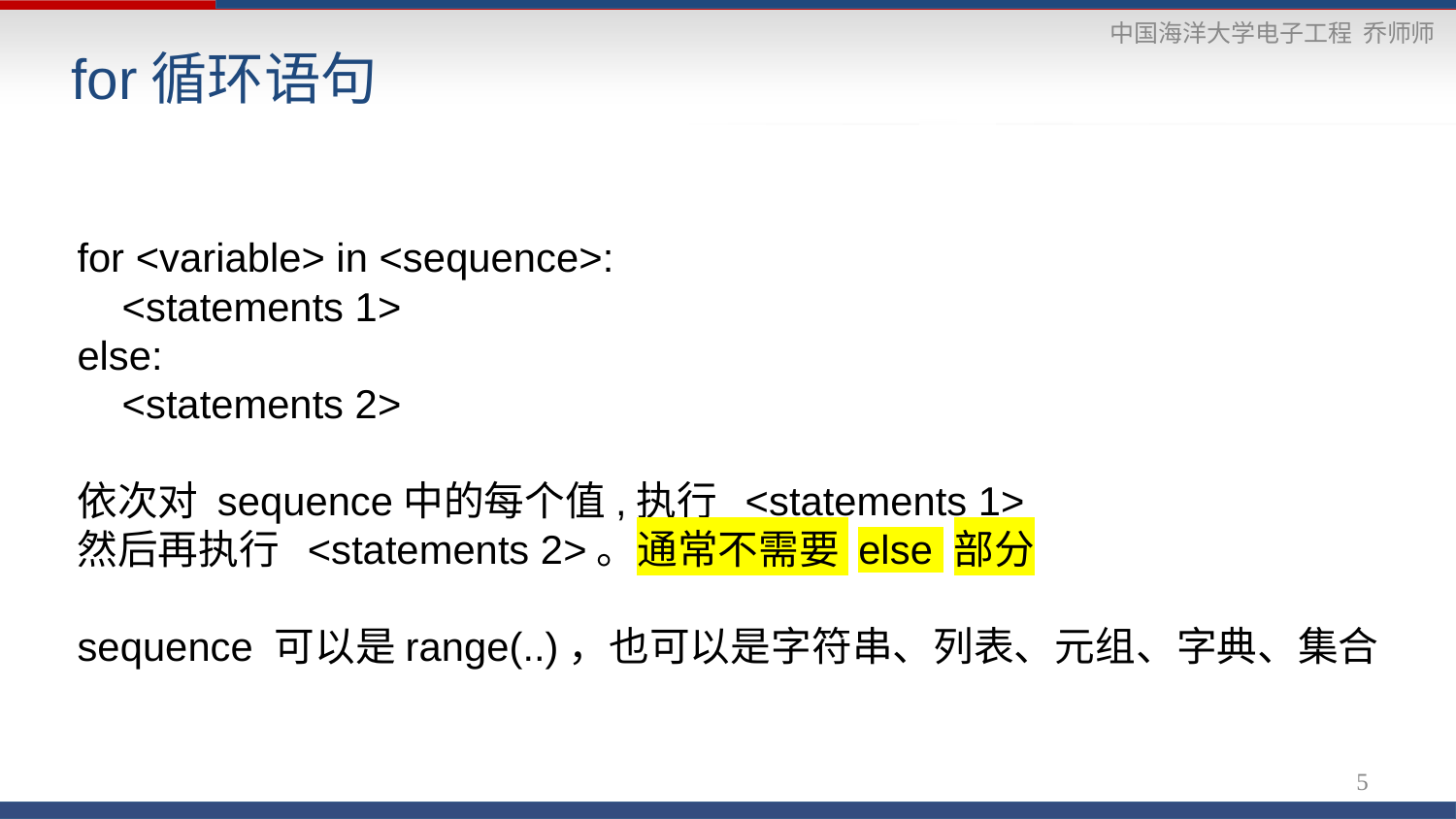

# for循环语句

for <variable> in <sequence>:
    <statements 1>
else:
    <statements 2>

依次对 sequence中的每个值,执行  <statements 1>
然后再执行  <statements 2>。通常不需要 else 部分

sequence 可以是range(..)，也可以是字符串、列表、元组、字典、集合
5